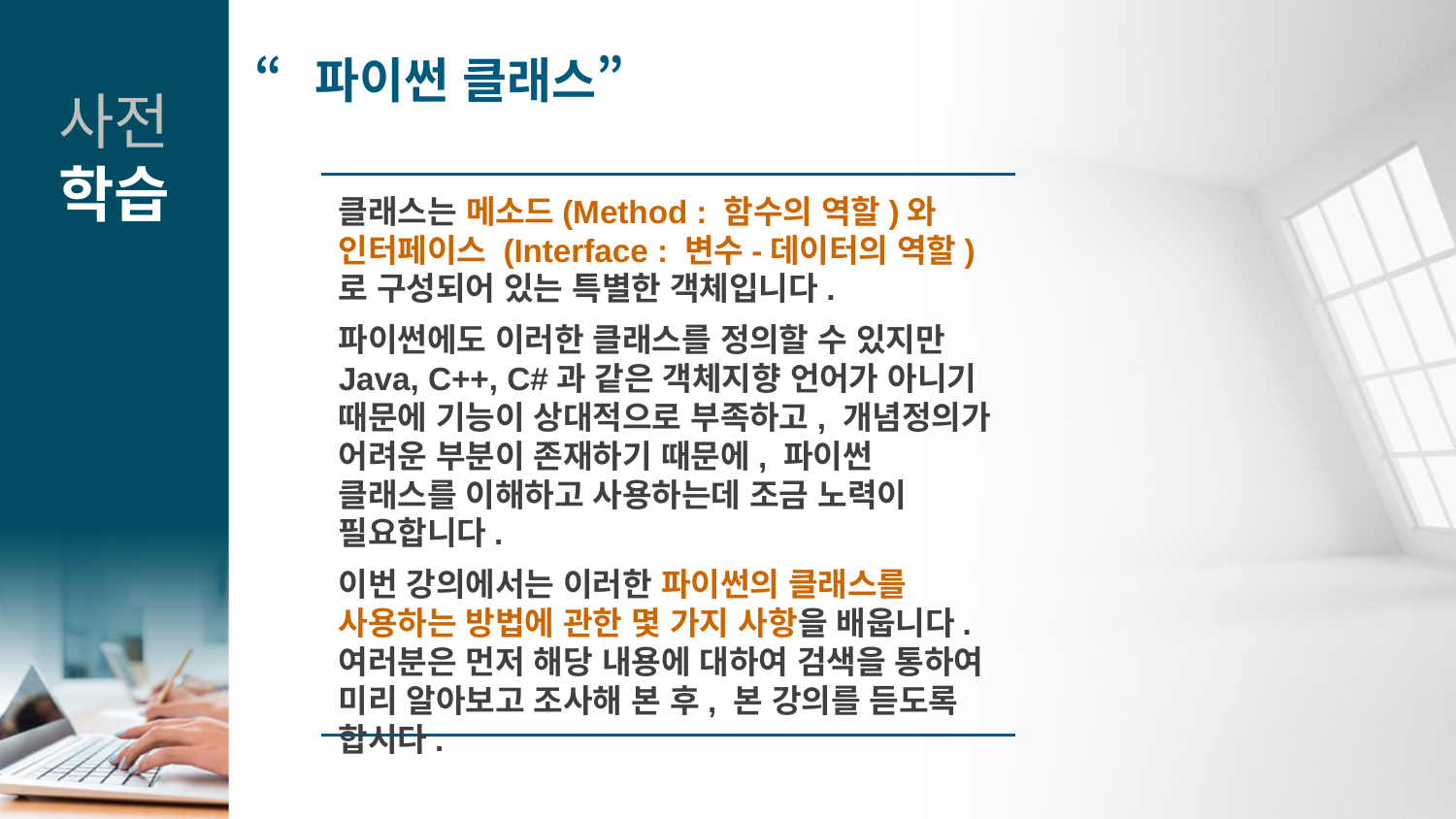

“파이썬 클래스”
사전
학습
클래스는 메소드(Method : 함수의 역할)와 인터페이스 (Interface : 변수-데이터의 역할)로 구성되어 있는 특별한 객체입니다.
파이썬에도 이러한 클래스를 정의할 수 있지만 Java, C++, C#과 같은 객체지향 언어가 아니기 때문에 기능이 상대적으로 부족하고, 개념정의가 어려운 부분이 존재하기 때문에, 파이썬 클래스를 이해하고 사용하는데 조금 노력이 필요합니다.
이번 강의에서는 이러한 파이썬의 클래스를 사용하는 방법에 관한 몇 가지 사항을 배웁니다. 여러분은 먼저 해당 내용에 대하여 검색을 통하여 미리 알아보고 조사해 본 후, 본 강의를 듣도록 합시다.